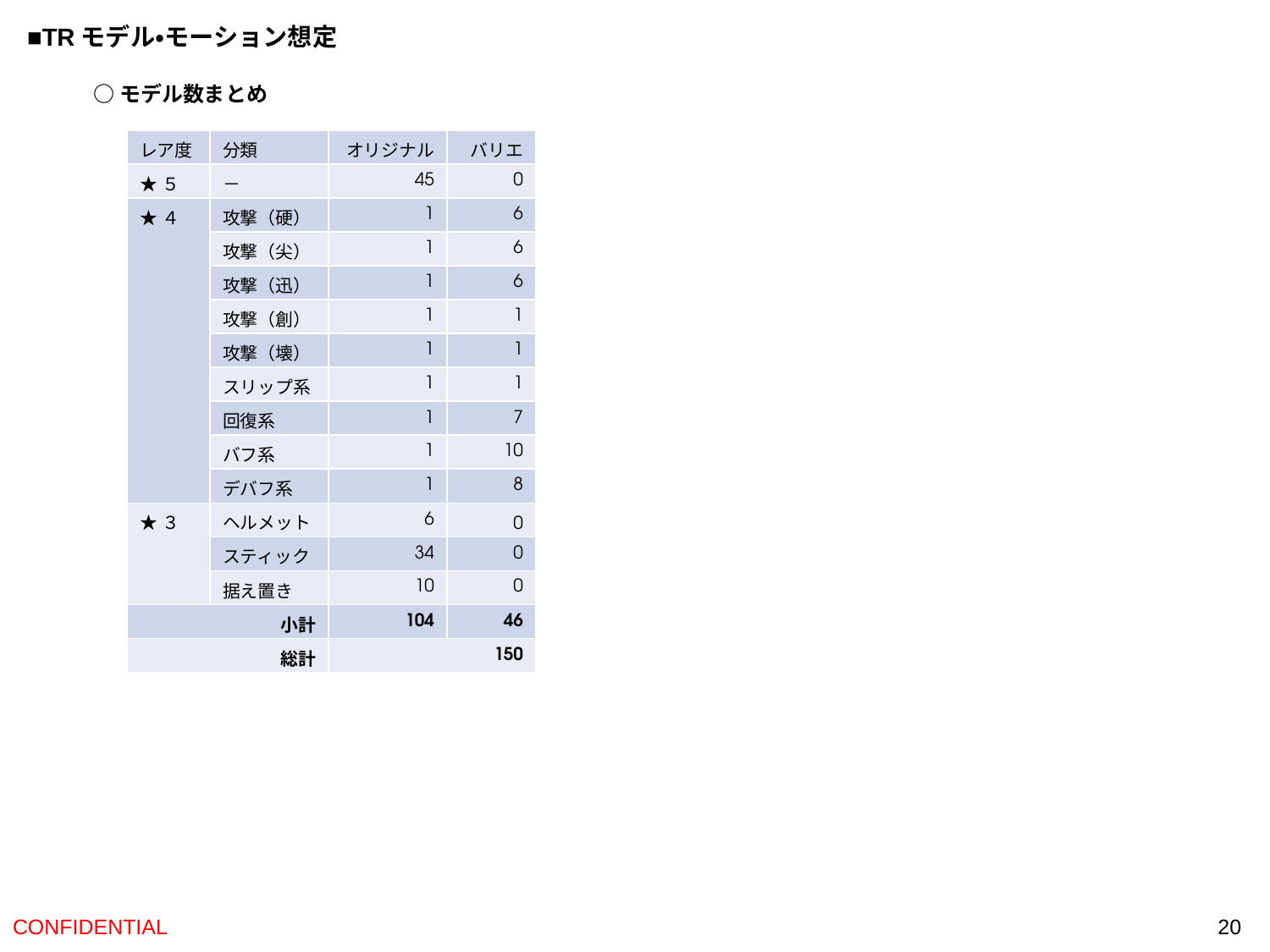

■TRモデル・モーション想定
○モデル数まとめ
| レア度 | 分類 | オリジナル | バリエ |
| --- | --- | --- | --- |
| ★５ | － | 45 | 0 |
| ★４ | 攻撃（硬） | 1 | 6 |
|  | 攻撃（尖） | 1 | 6 |
|  | 攻撃（迅） | 1 | 6 |
|  | 攻撃（創） | 1 | 1 |
|  | 攻撃（壊） | 1 | 1 |
|  | スリップ系 | 1 | 1 |
|  | 回復系 | 1 | 7 |
|  | バフ系 | 1 | 10 |
|  | デバフ系 | 1 | 8 |
| ★３ | ヘルメット | 6 | 0 |
|  | スティック | 34 | 0 |
|  | 据え置き | 10 | 0 |
| 小計 |  | 104 | 46 |
| 総計 |  | 150 |  |
20
CONFIDENTIAL